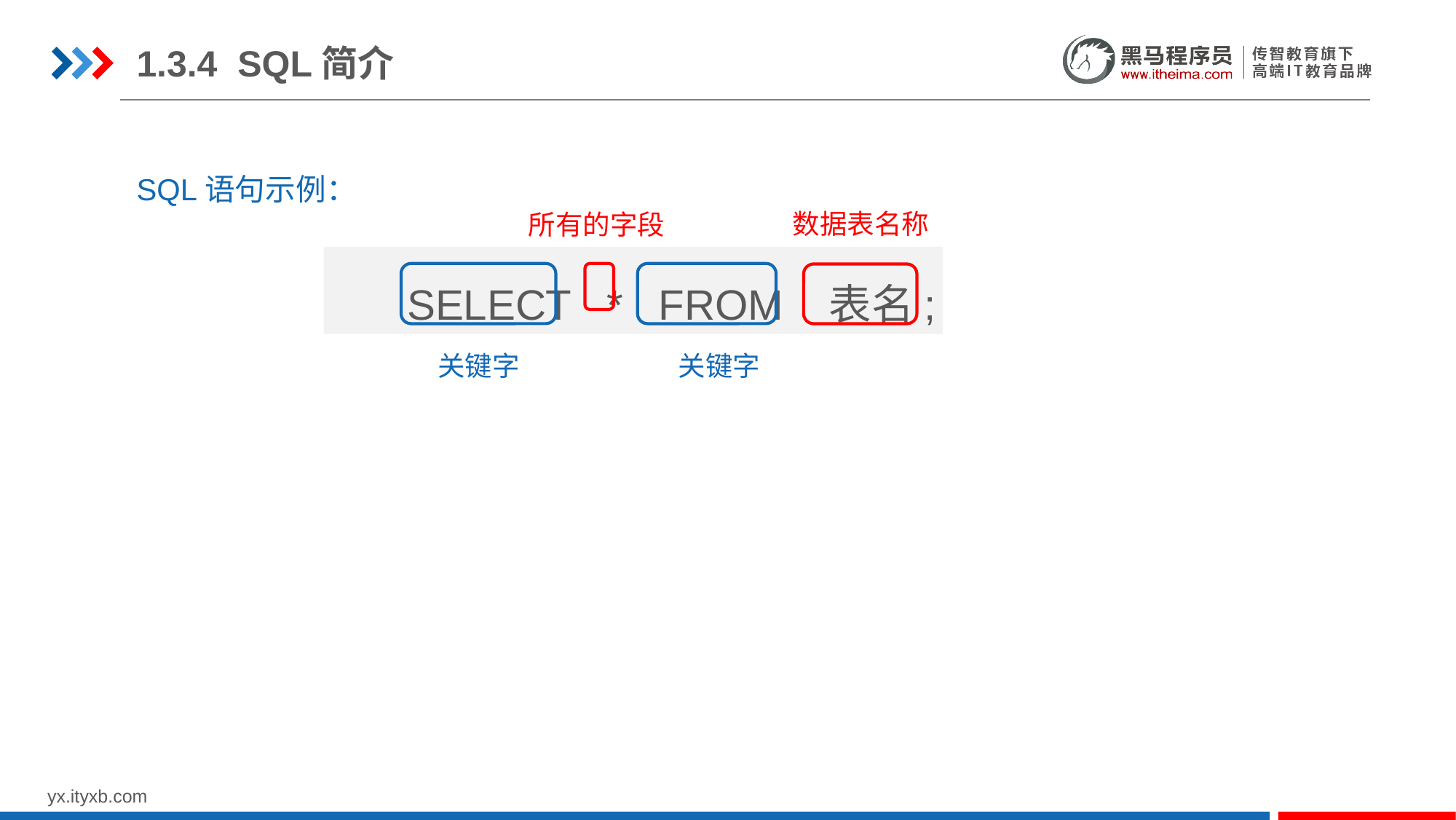

1.3.4  SQL简介
SQL语句示例：
数据表名称
所有的字段
SELECT   *   FROM   表名;

关键字
关键字